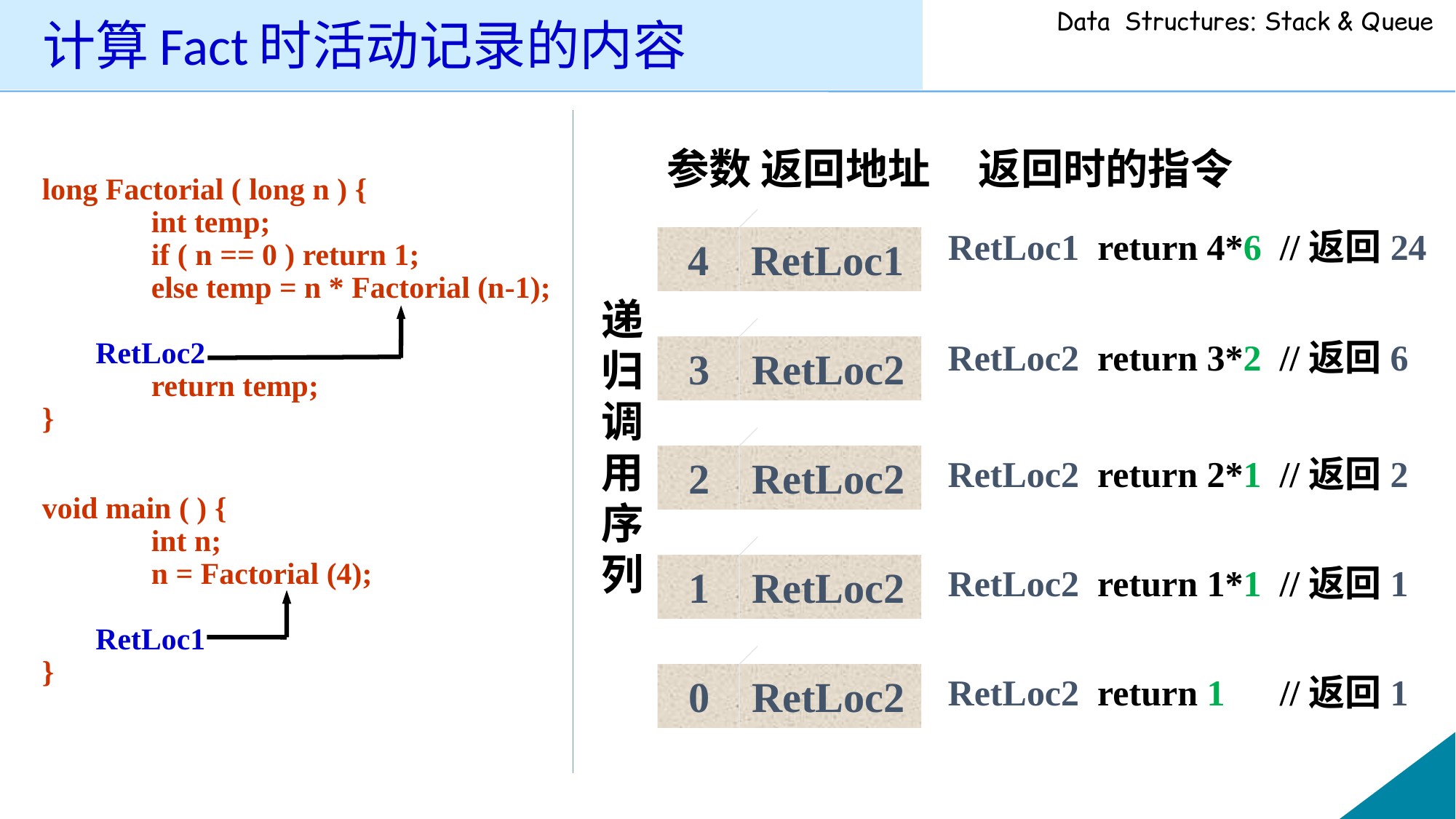

# 计算Fact时活动记录的内容
参数 返回地址     返回时的指令
long Factorial ( long n ) {
	int temp;
	if ( n == 0 ) return 1;
	else temp = n * Factorial (n-1);

       RetLoc2
	return temp;
}

RetLoc1  return 4*6  //返回24

4    RetLoc1
递归调用序列

RetLoc2  return 3*2  //返回6

3    RetLoc2

2    RetLoc2
RetLoc2  return 2*1  //返回2
void main ( ) {
	int n;
	n = Factorial (4);

       RetLoc1
}

1    RetLoc2
RetLoc2  return 1*1  //返回1

0    RetLoc2
RetLoc2  return 1      //返回1